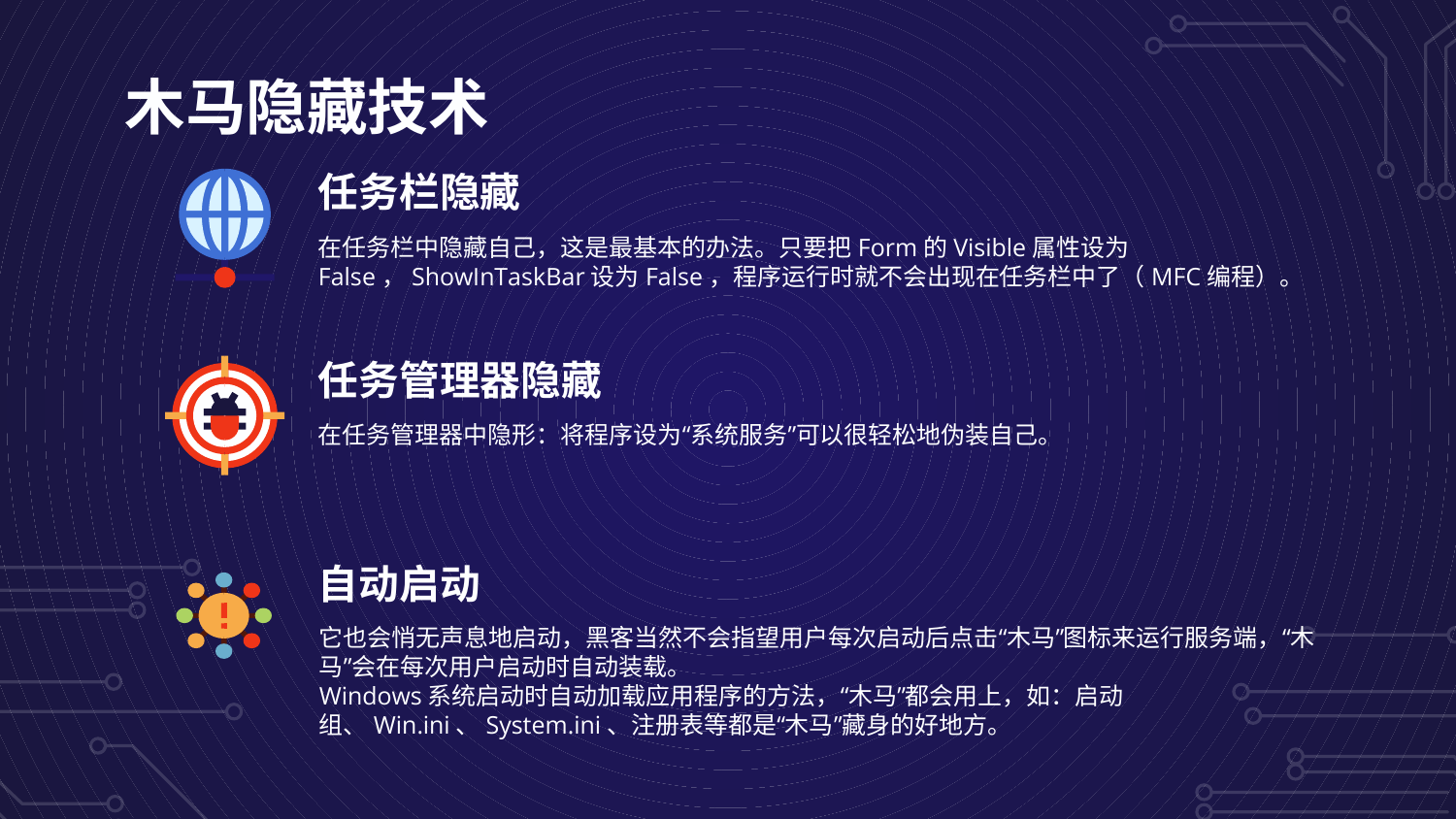

# 木马隐藏技术
任务栏隐藏

在任务栏中隐藏自己，这是最基本的办法。只要把Form的Visible属性设为False，ShowInTaskBar设为False，程序运行时就不会出现在任务栏中了（MFC编程）。
任务管理器隐藏

在任务管理器中隐形：将程序设为“系统服务”可以很轻松地伪装自己。

自动启动

它也会悄无声息地启动，黑客当然不会指望用户每次启动后点击“木马”图标来运行服务端，“木马”会在每次用户启动时自动装载。
Windows系统启动时自动加载应用程序的方法，“木马”都会用上，如：启动组、Win.ini、System.ini、注册表等都是“木马”藏身的好地方。